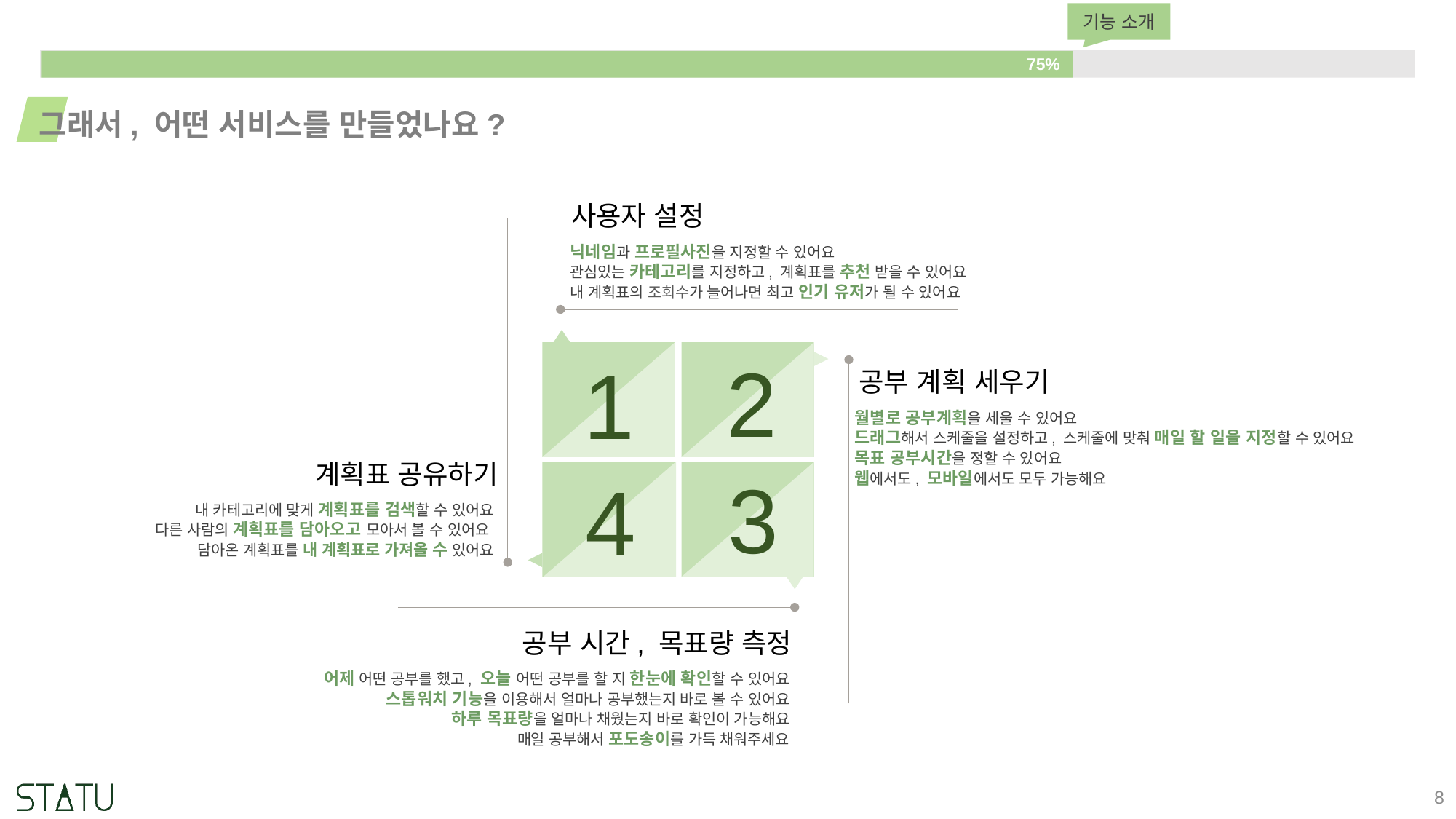

기능 소개
75%

그래서, 어떤 서비스를 만들었나요?
사용자 설정
닉네임과 프로필사진을 지정할 수 있어요
관심있는 카테고리를 지정하고, 계획표를 추천 받을 수 있어요
내 계획표의 조회수가 늘어나면 최고 인기 유저가 될 수 있어요

2

1

공부 계획 세우기
월별로 공부계획을 세울 수 있어요
드래그해서 스케줄을 설정하고, 스케줄에 맞춰 매일 할 일을 지정할 수 있어요
목표 공부시간을 정할 수 있어요
웹에서도, 모바일에서도 모두 가능해요
계획표 공유하기

3
4

내 카테고리에 맞게 계획표를 검색할 수 있어요
다른 사람의 계획표를 담아오고 모아서 볼 수 있어요
담아온 계획표를 내 계획표로 가져올 수 있어요

공부 시간, 목표량 측정
어제 어떤 공부를 했고, 오늘 어떤 공부를 할 지 한눈에 확인할 수 있어요
스톱워치 기능을 이용해서 얼마나 공부했는지 바로 볼 수 있어요
하루 목표량을 얼마나 채웠는지 바로 확인이 가능해요
매일 공부해서 포도송이를 가득 채워주세요
8